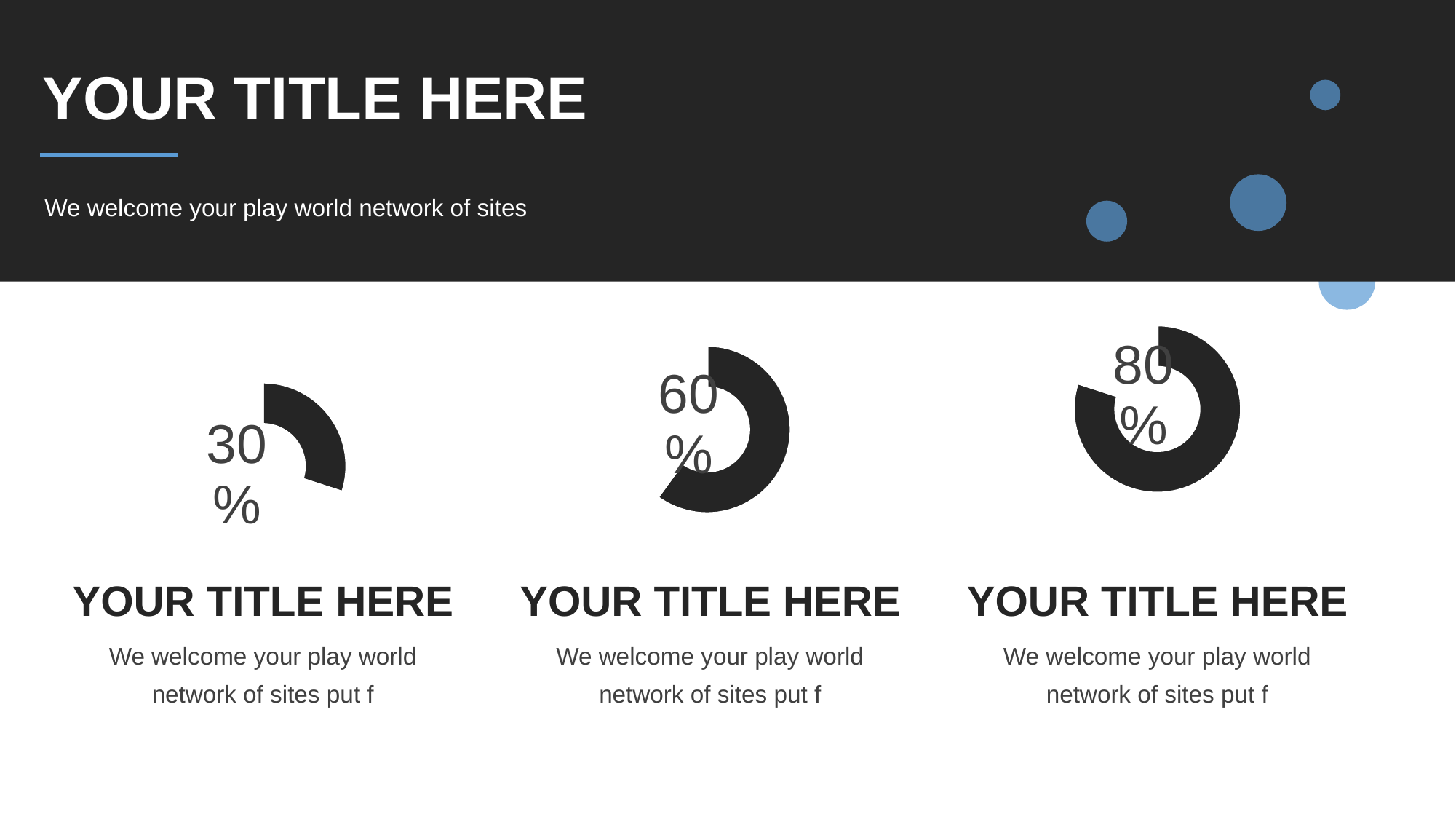

YOUR TITLE HERE
We welcome your play world network of sites

### Chart

| Category | 销售额 |
|---|---|
| 第一季度 | 0.3 |
| 第二季度 | 0.7 |

### Chart

| Category | 销售额 |
|---|---|
| 第一季度 | 0.6 |
| 第二季度 | 0.4 |

### Chart

| Category | 销售额 |
|---|---|
| 第一季度 | 0.8 |
| 第二季度 | 0.19999999999999996 |
YOUR TITLE HERE
We welcome your play world network of sites put f
YOUR TITLE HERE
We welcome your play world network of sites put f
YOUR TITLE HERE
We welcome your play world network of sites put f